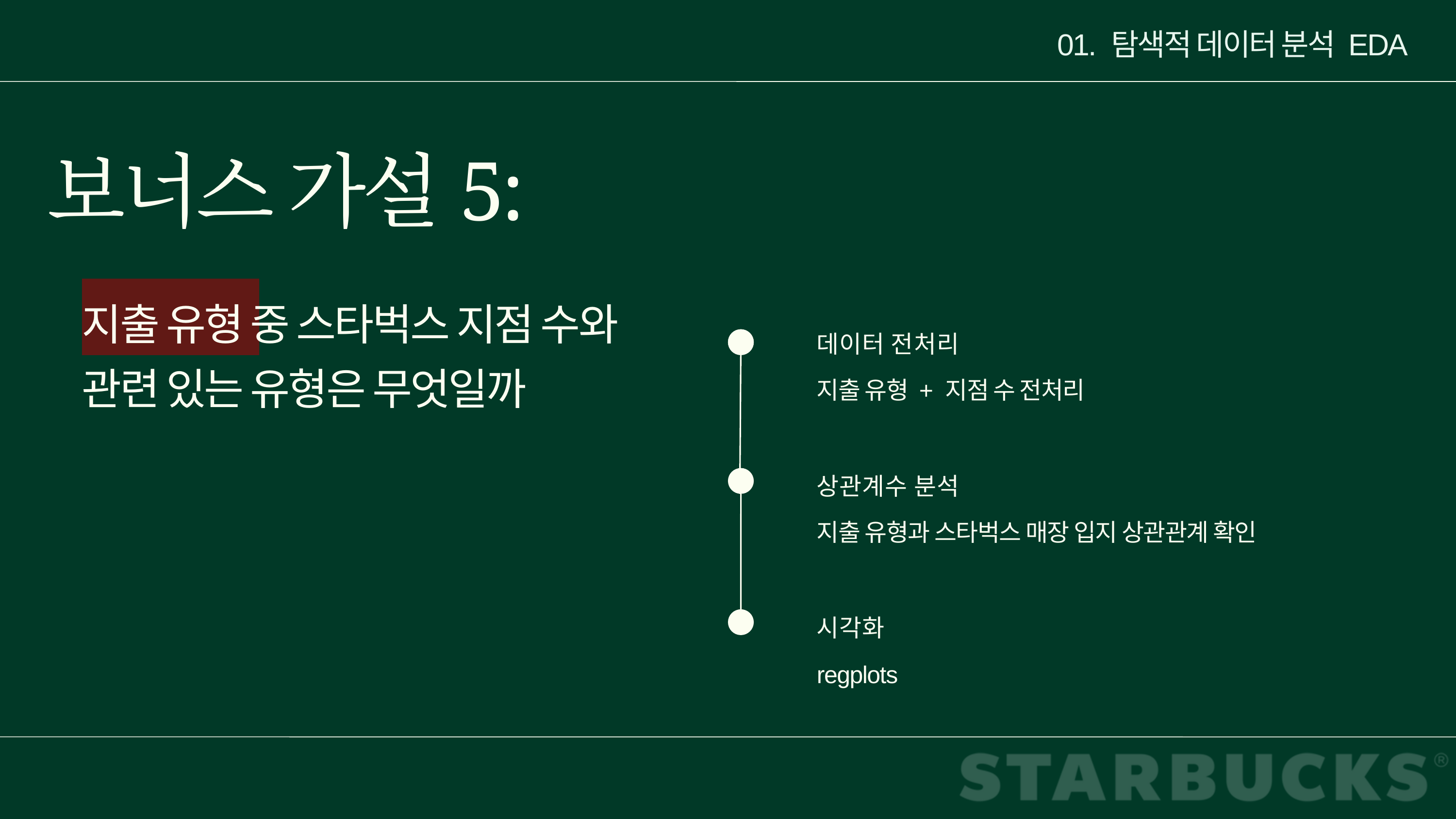

01. 탐색적 데이터 분석 EDA

보너스 가설5:

지출 유형 중 스타벅스 지점 수와 관련 있는 유형은 무엇일까

데이터 전처리
지출 유형 + 지점 수 전처리

상관계수 분석
지출 유형과 스타벅스 매장 입지 상관관계 확인

시각화
regplots